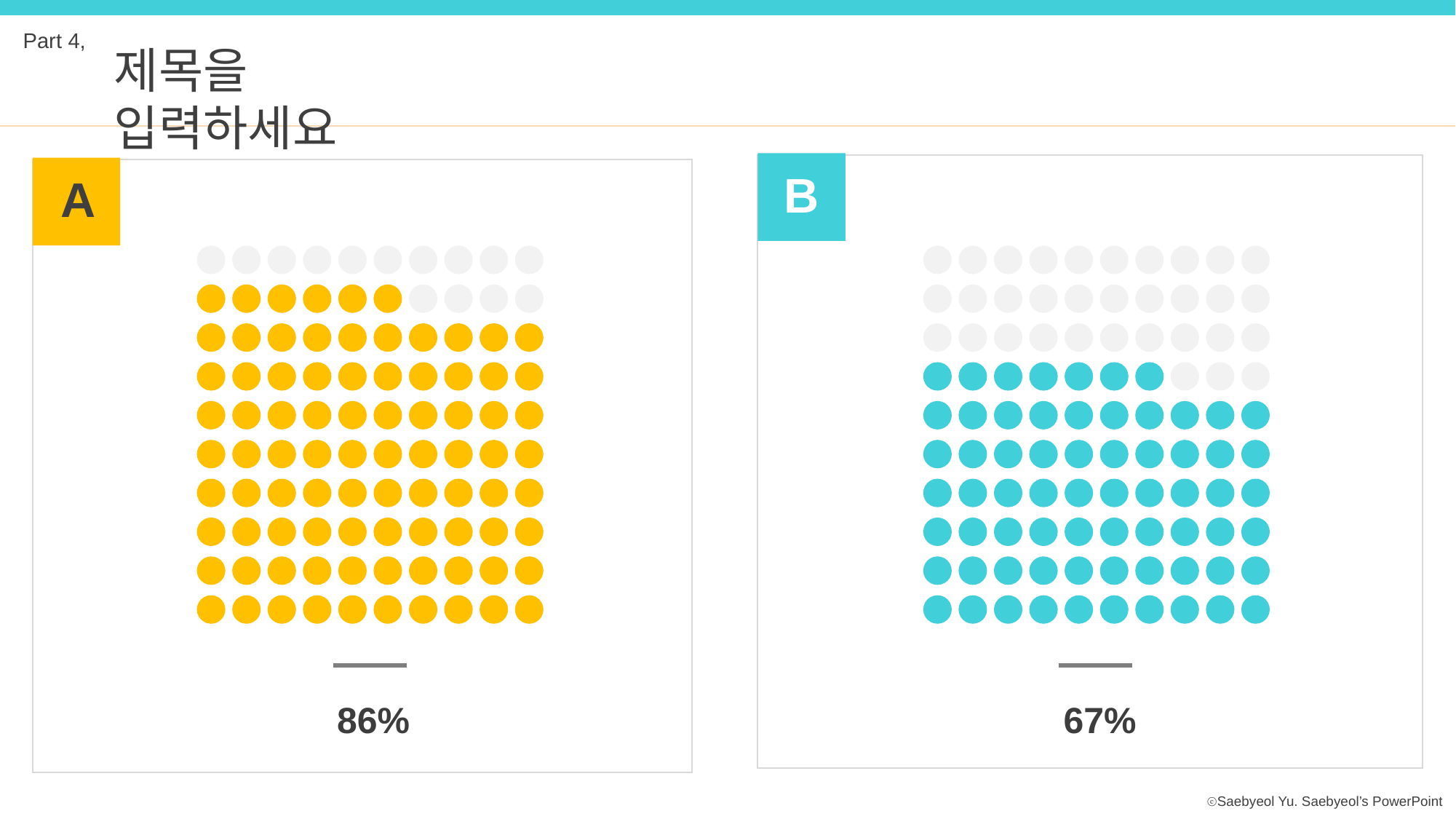

Part 4,
제목을 입력하세요

B

A

86%
67%